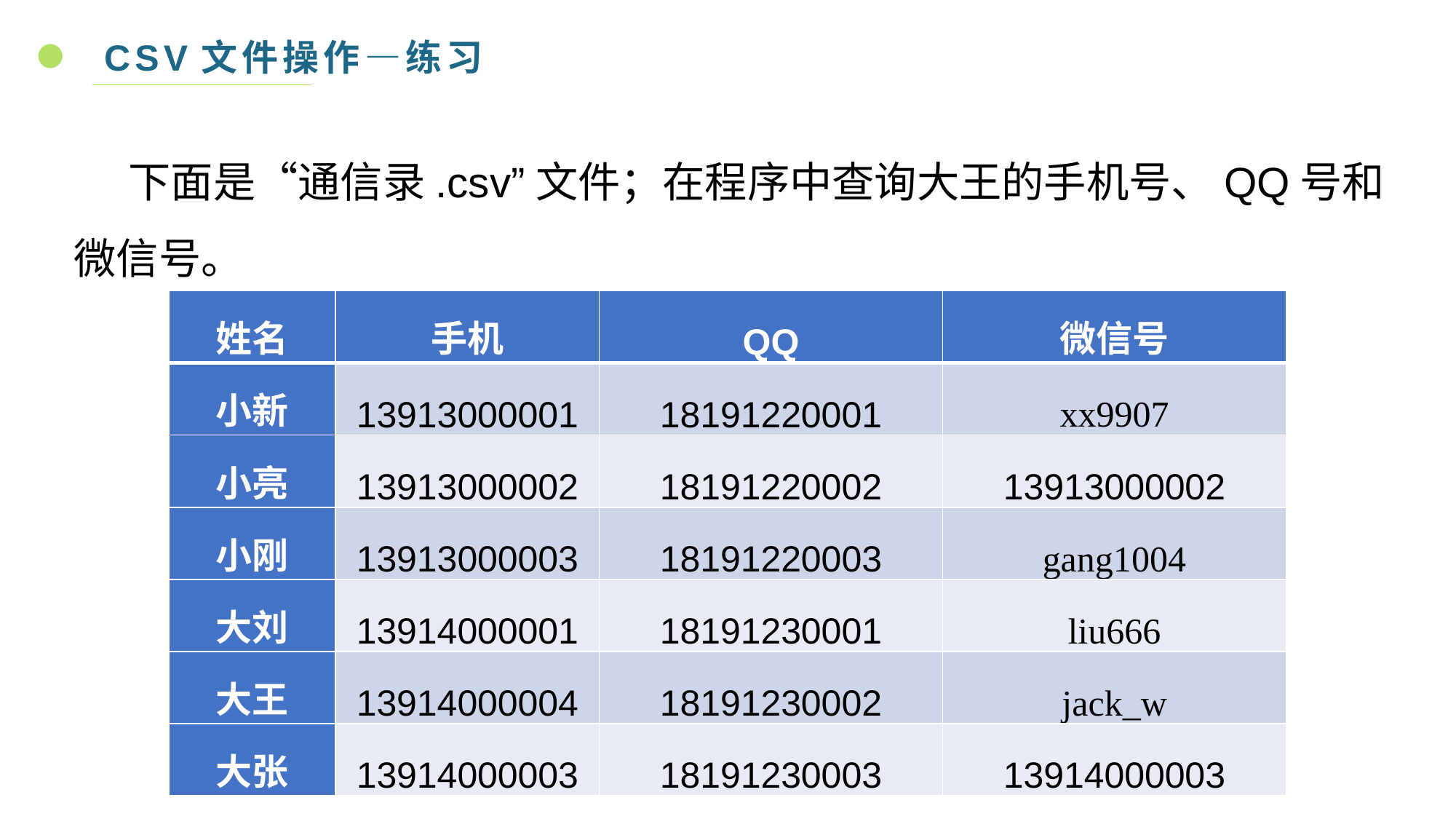

CSV文件操作—练习
下面是“通信录.csv”文件；在程序中查询大王的手机号、QQ号和微信号。
| 姓名 | 手机 | QQ | 微信号 |
| --- | --- | --- | --- |
| 小新 | 13913000001 | 18191220001 | xx9907 |
| 小亮 | 13913000002 | 18191220002 | 13913000002 |
| 小刚 | 13913000003 | 18191220003 | gang1004 |
| 大刘 | 13914000001 | 18191230001 | liu666 |
| 大王 | 13914000004 | 18191230002 | jack\_w |
| 大张 | 13914000003 | 18191230003 | 13914000003 |